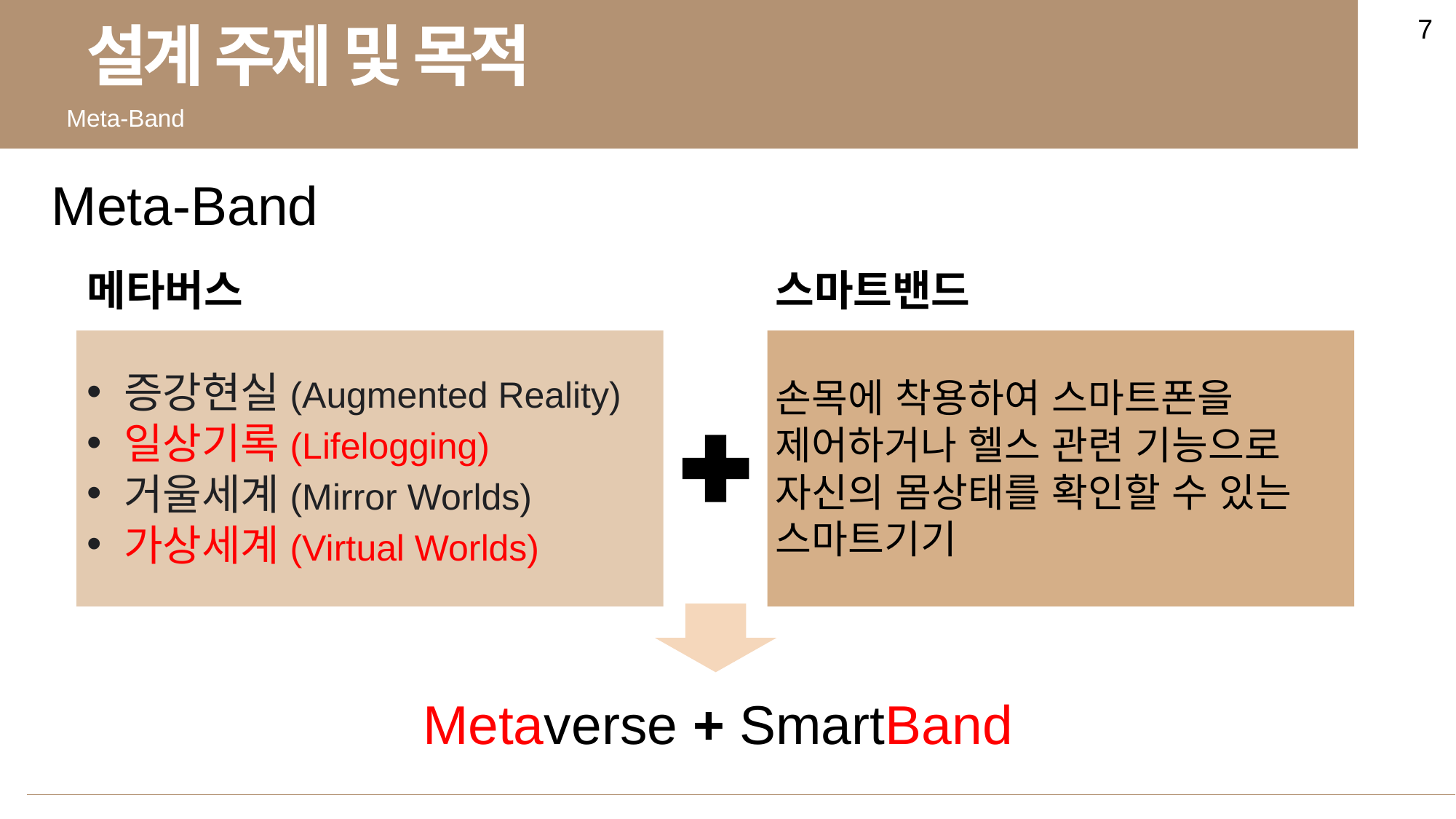

7
설계 주제 및 목적
Meta-Band
Meta-Band
메타버스

 증강현실(Augmented Reality)
 일상기록(Lifelogging)
 거울세계(Mirror Worlds)
 가상세계(Virtual Worlds)

스마트밴드

손목에 착용하여 스마트폰을
제어하거나 헬스 관련 기능으로
자신의 몸상태를 확인할 수 있는 스마트기기

Metaverse + SmartBand